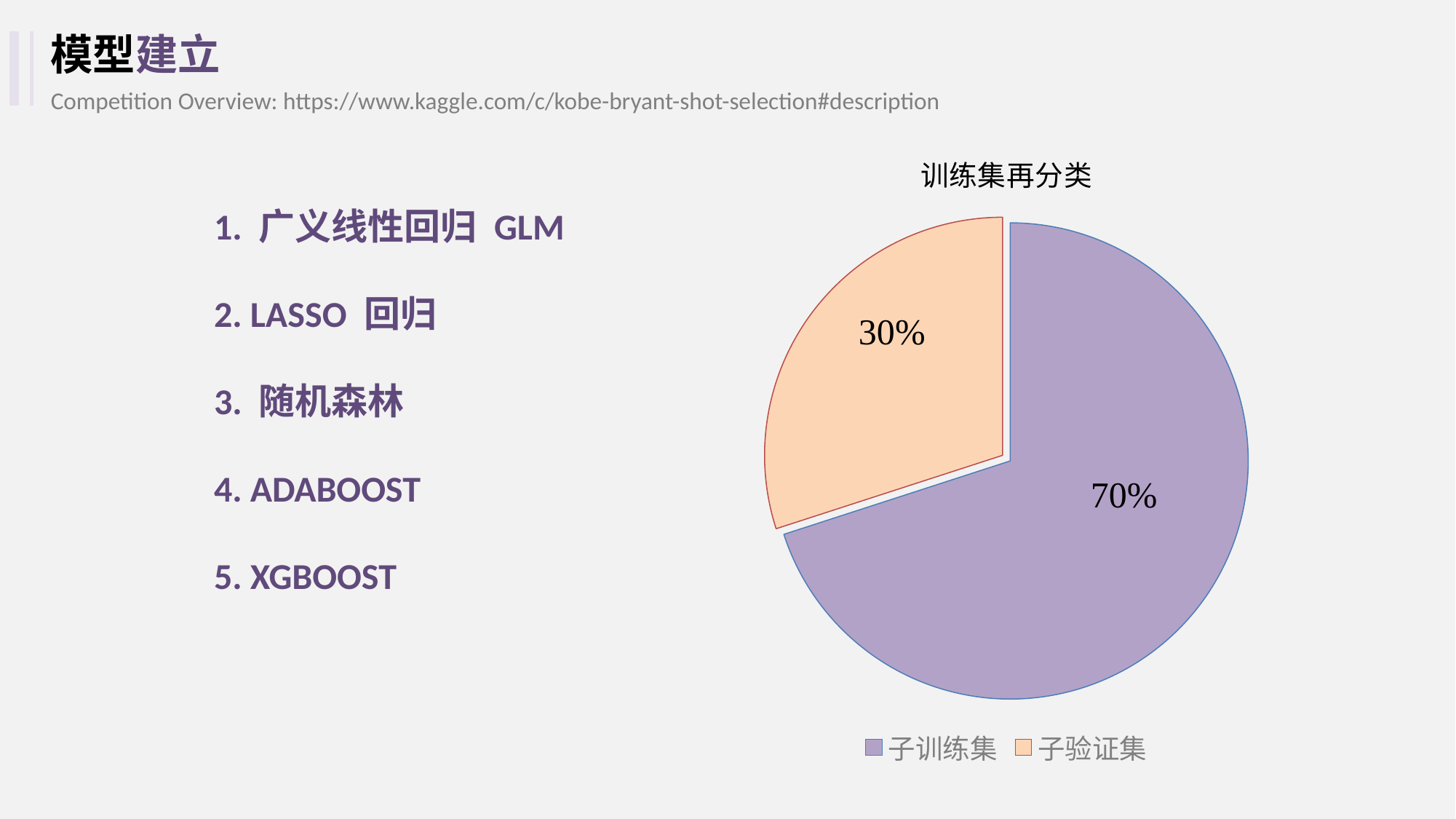

模型建立
Competition Overview: https://www.kaggle.com/c/kobe-bryant-shot-selection#description

### Chart: 训练集再分类

| Category | 销售额 |
|---|---|
| 子训练集 | 17999.0 |
| 子验证集 | 7709.4 |
1. 广义线性回归 GLM

2. LASSO 回归

3. 随机森林

4. ADABOOST

5. XGBOOST